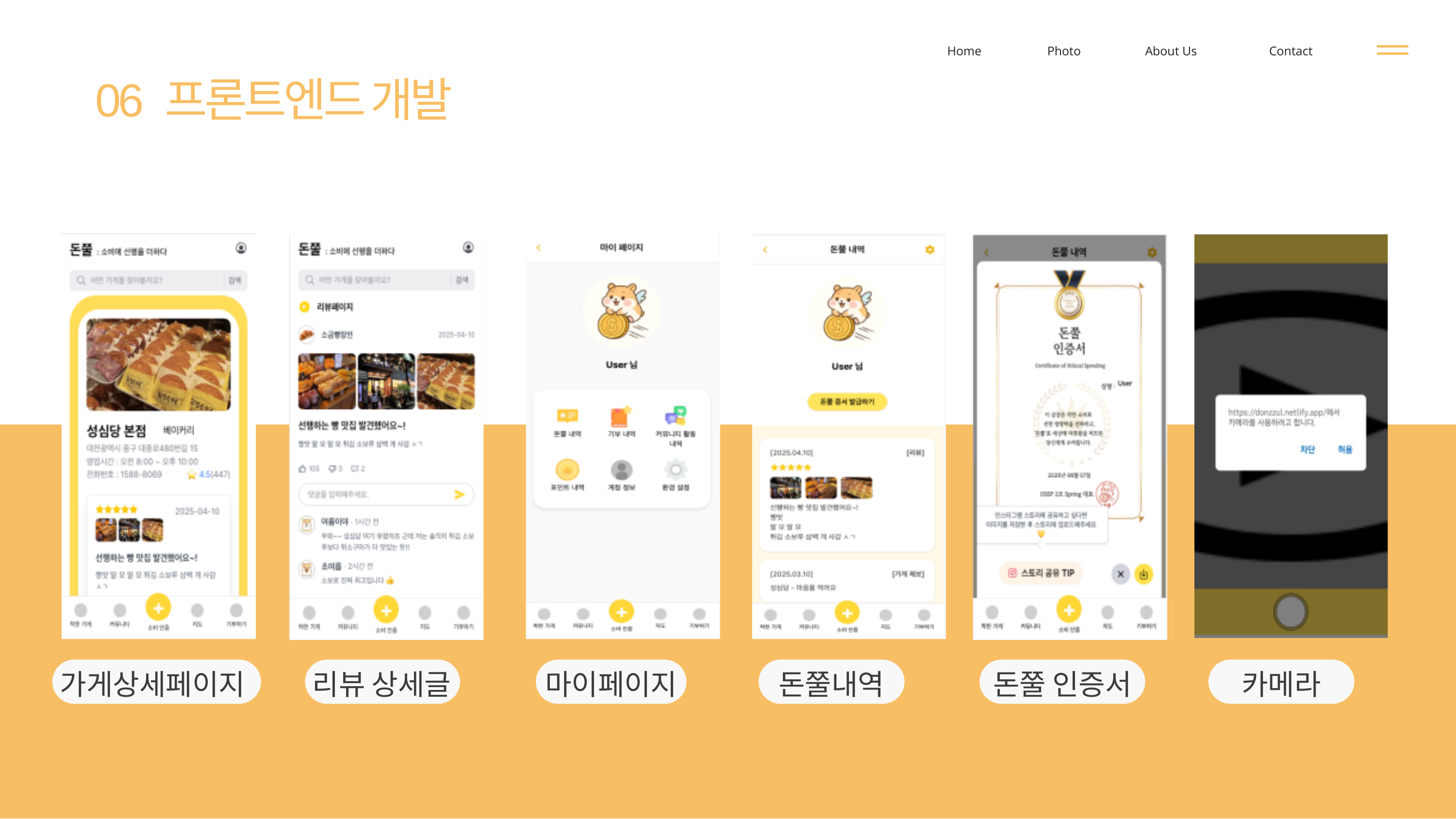

Home
Photo
About Us
Contact

06 프론트엔드 개발

가게상세페이지
리뷰 상세글
마이페이지
돈쭐내역
돈쭐 인증서
카메라